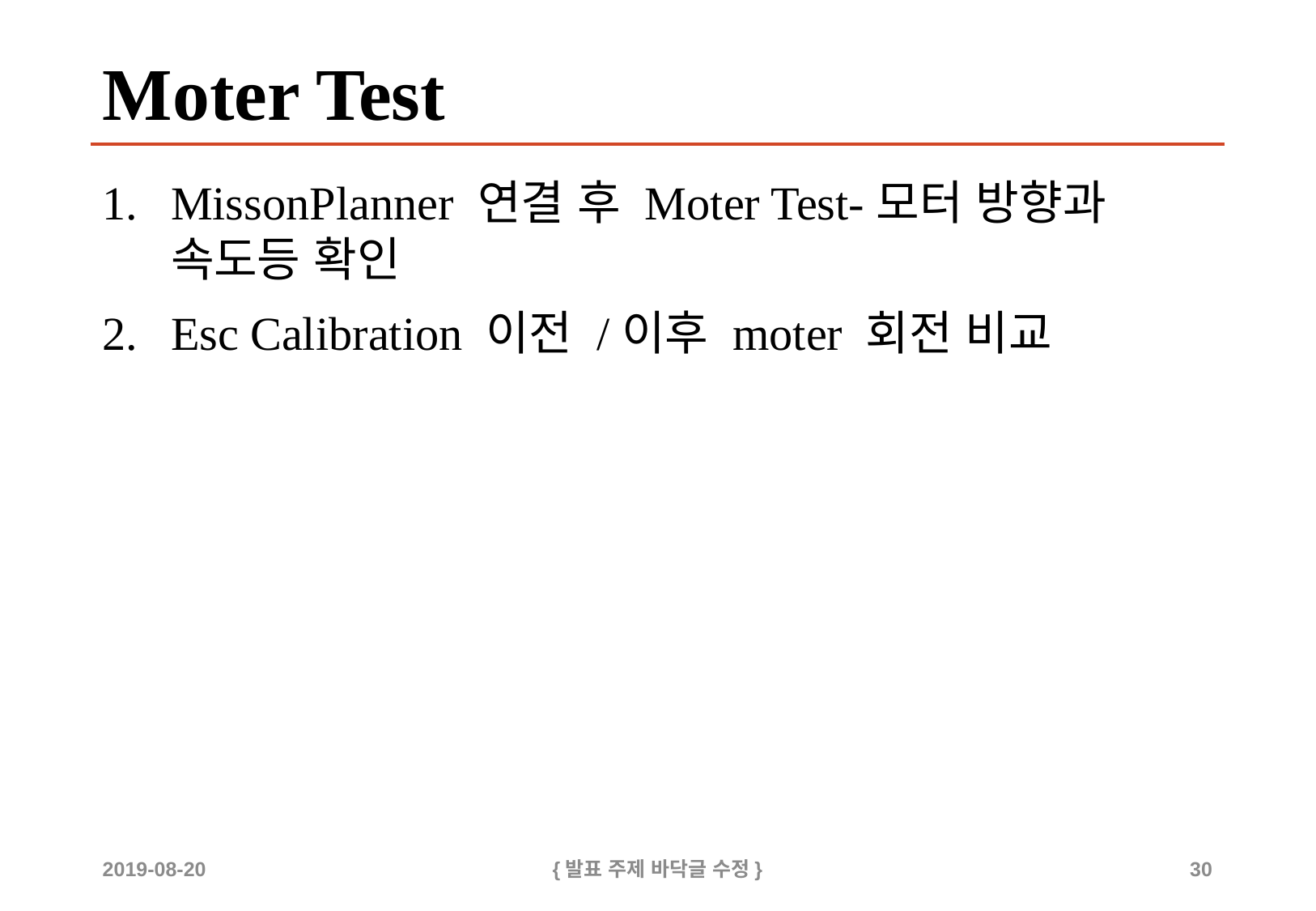

# Moter Test
MissonPlanner 연결 후 Moter Test-모터 방향과 속도등 확인
Esc Calibration 이전 /이후 moter 회전 비교
2019-08-20
{발표 주제 바닥글 수정}
30